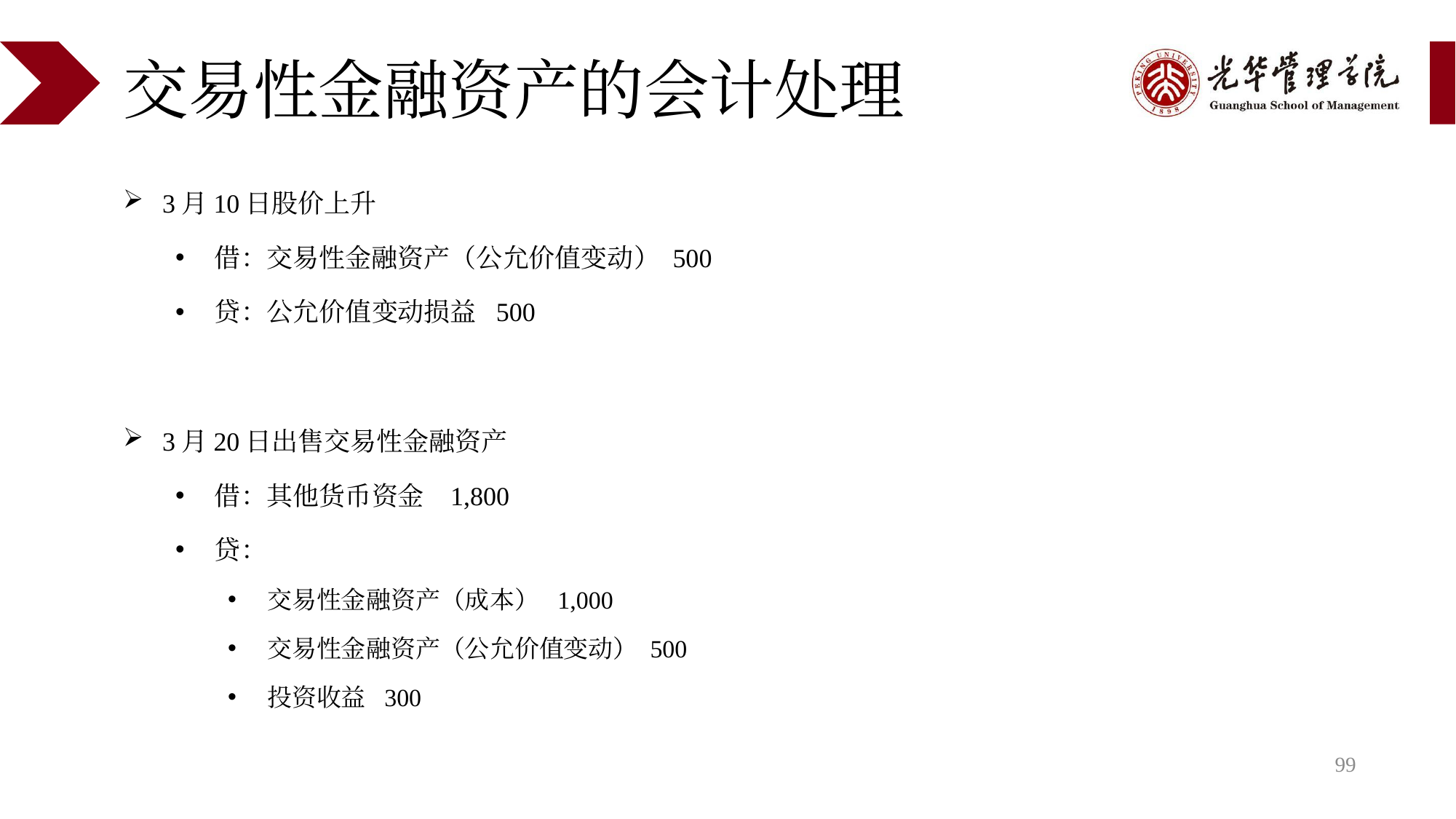

# 交易性金融资产的会计处理
3月10日股价上升
借：交易性金融资产（公允价值变动） 500
贷：公允价值变动损益  500

3月20日出售交易性金融资产
借：其他货币资金   1,800
贷：
交易性金融资产（成本）  1,000
交易性金融资产（公允价值变动） 500
投资收益  300

99